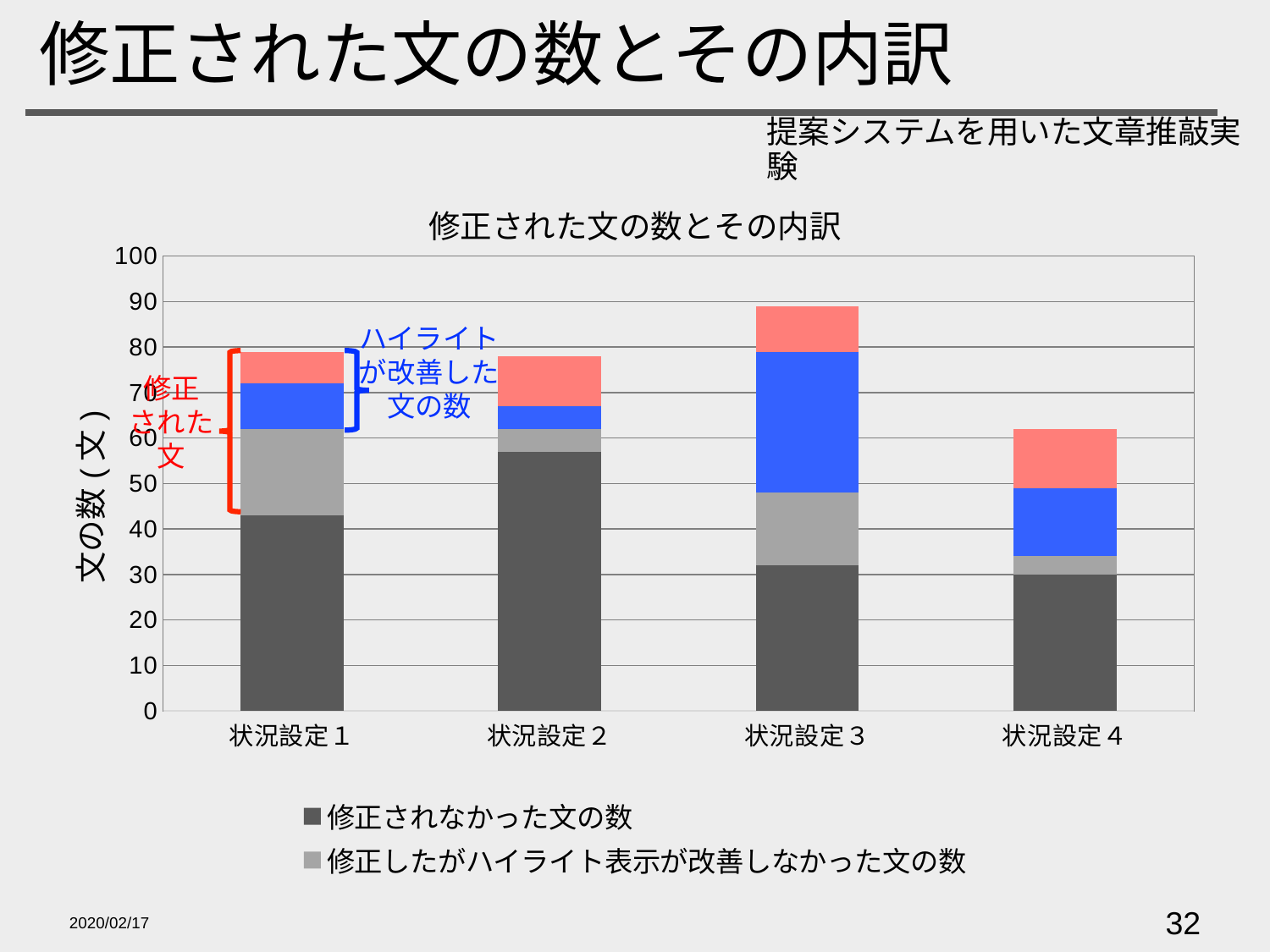

# 修正された文の数とその内訳
提案システムを用いた文章推敲実験

### Chart: 修正された文の数とその内訳

| Category | 修正されなかった文の数 | 修正したがハイライト表示が改善しなかった文の数 | 修正で悪意ハイライトが消えた文の数 | 修正で好意ハイライトが現れた文の数 |
|---|---|---|---|---|
| 状況設定１ | 43.0 | 19.0 | 10.0 | 7.0 |
| 状況設定２ | 57.0 | 5.0 | 5.0 | 11.0 |
| 状況設定３ | 32.0 | 16.0 | 31.0 | 10.0 |
| 状況設定４ | 30.0 | 4.0 | 15.0 | 13.0 |
ハイライトが改善した
文の数

修正
された文
2020/02/17
32